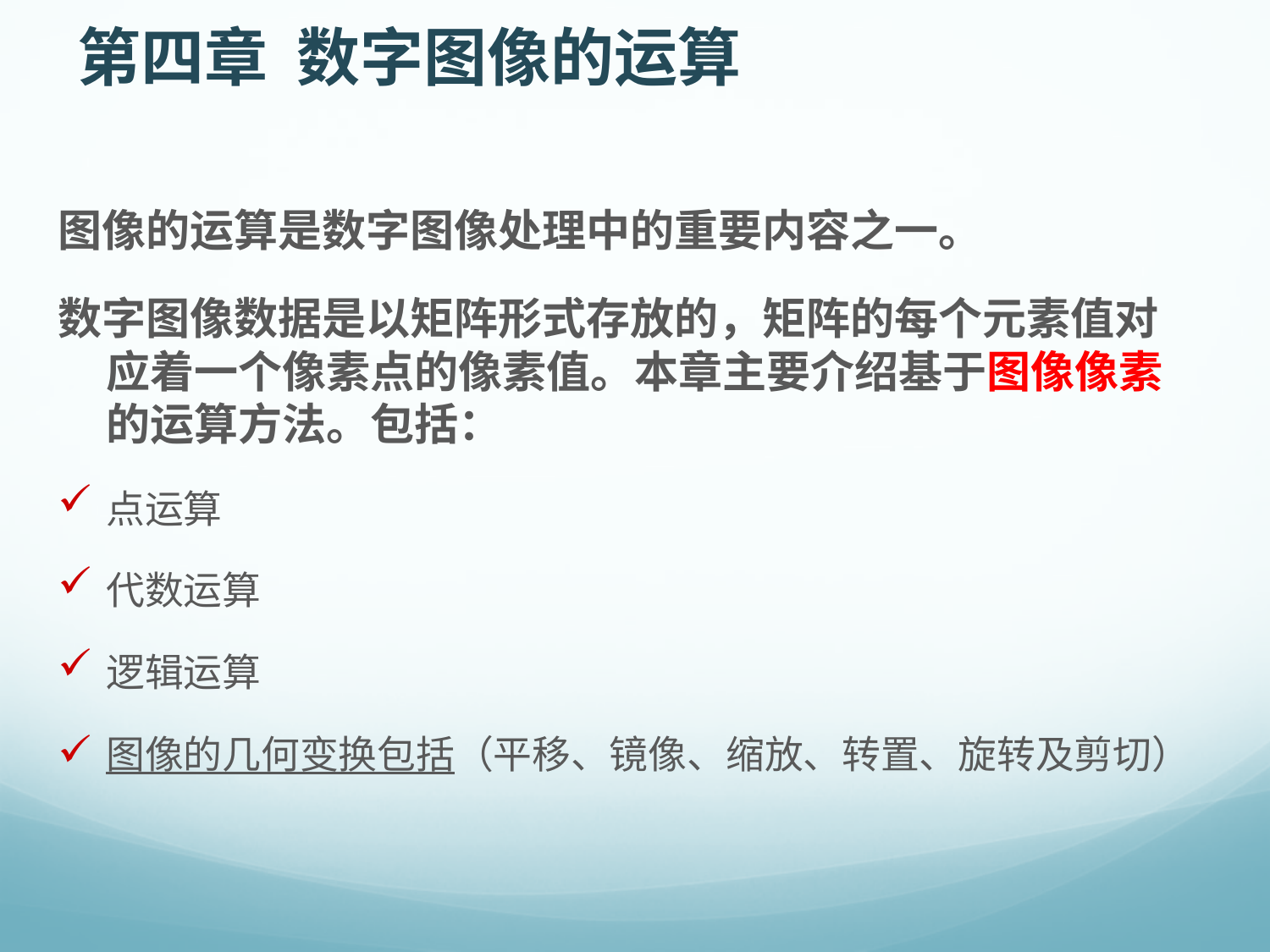

第四章  数字图像的运算
图像的运算是数字图像处理中的重要内容之一。
数字图像数据是以矩阵形式存放的，矩阵的每个元素值对应着一个像素点的像素值。本章主要介绍基于图像像素的运算方法。包括：
点运算
代数运算
逻辑运算
图像的几何变换包括（平移、镜像、缩放、转置、旋转及剪切）